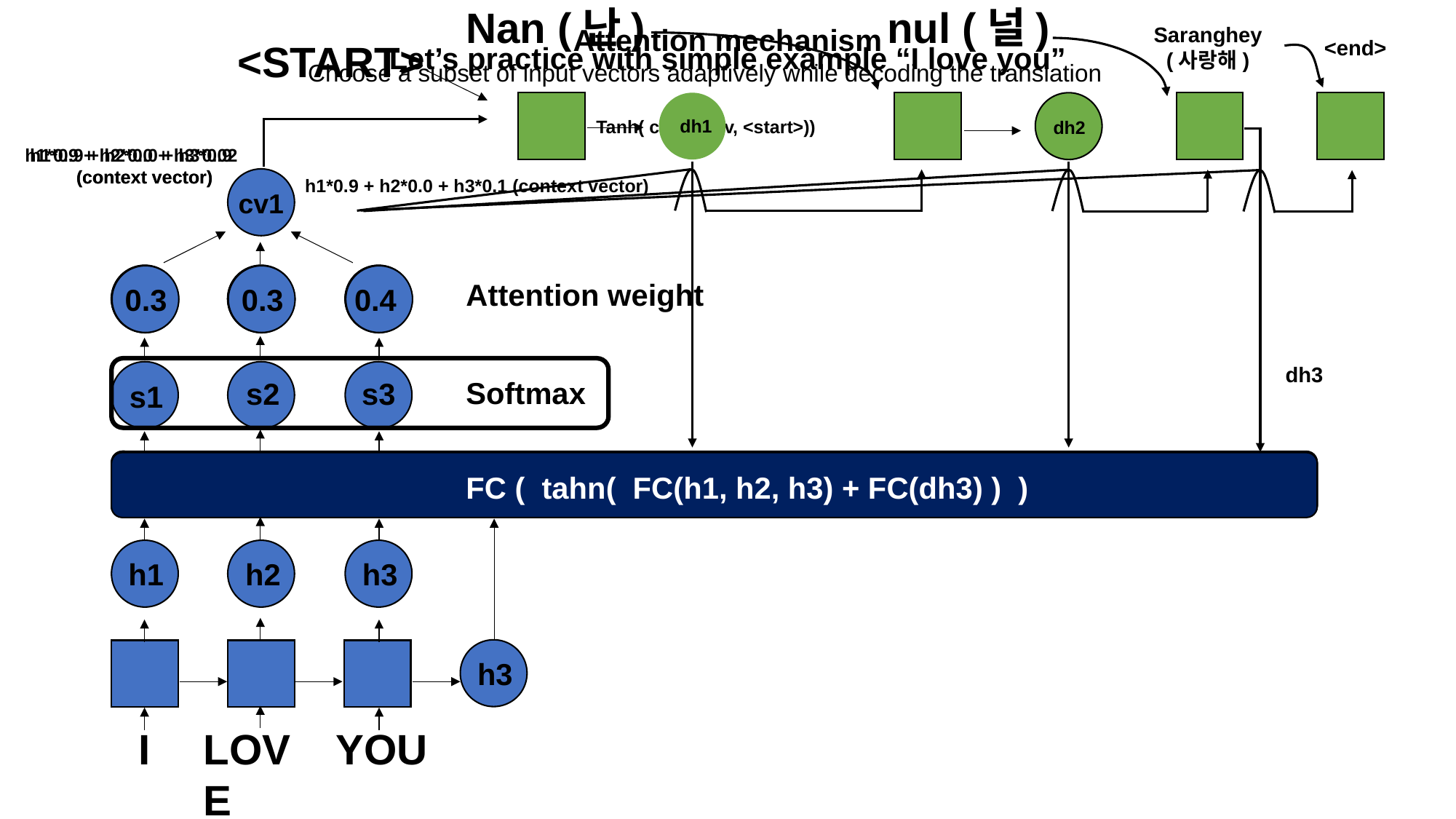

Nan (난)

dh1
nul (널)
Attention mechanism
Choose a subset of input vectors adaptively while decoding the translation
Saranghey
(사랑해)
<START>

cv1
<end>

Let’s practice with simple example “I love you”

dh2

Tanh( concat(cv, <start>))
h1*0.9 + h2*0.0 + h3*0.9
 (context vector)
h1*0.9 + h2*0.0 + h3*0.02
 (context vector)

h1*0.9 + h2*0.0 + h3*0.1 (context vector)

Attention weight
0.9
0.0
0.1

Softmax

0.1
0.0
0.9

0.3
0.3
0.4

0.03
0.95
0.02
dh3

s2
s3
s1

FC (  tahn(  FC(h1, h2, h3) + FC(dh2) )  )

FC (  tahn(  FC(h1, h2, h3) + FC(dh3) )  )

FC (  tahn(  FC(h1, h2, h3) + FC(dh1) )  )

FC (  tahn(  FC(h1, h2, h3) + FC(dh3) )  )

h1

I

h2

LOVE

h3

YOU

h3